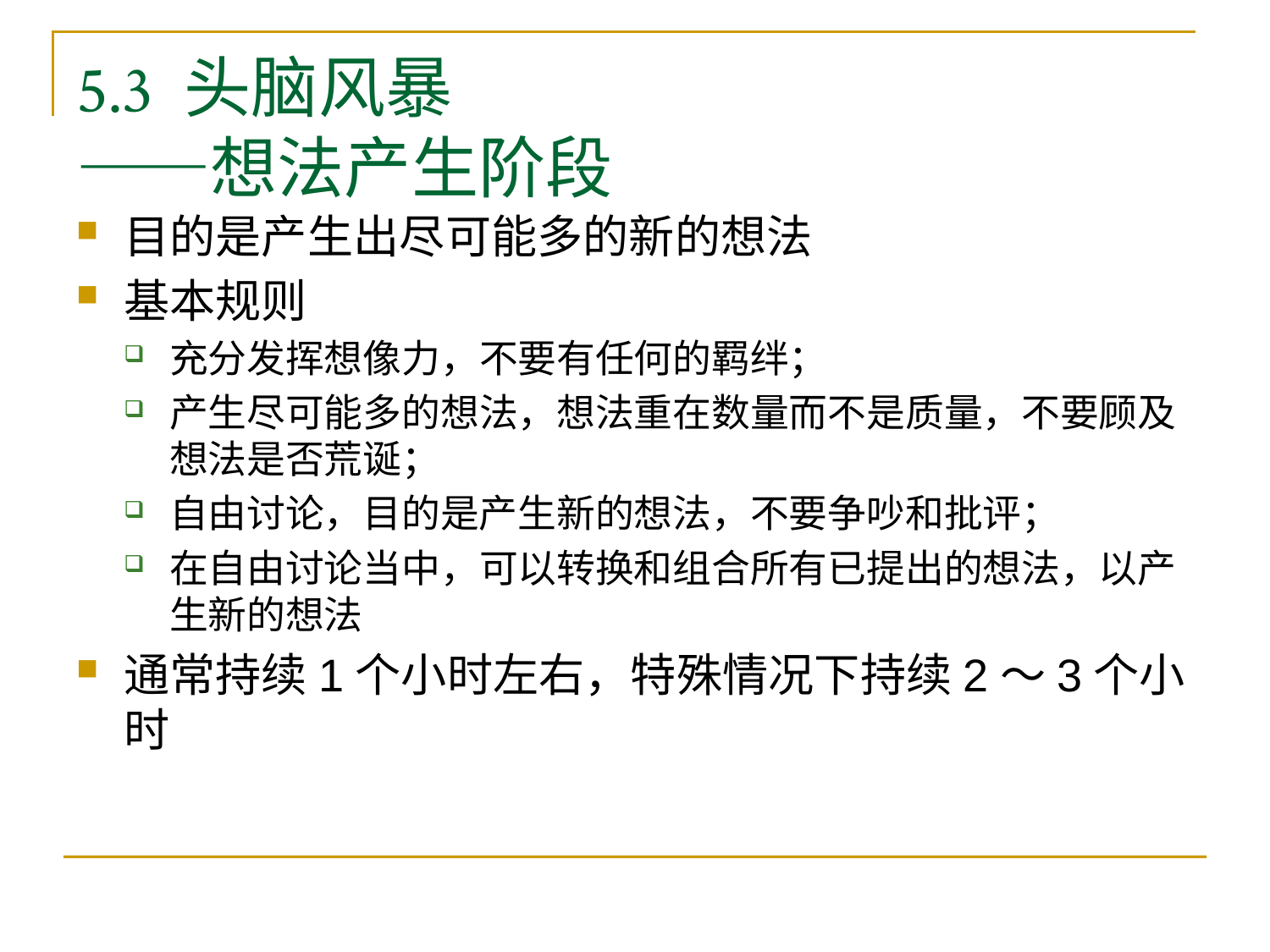

# 5.3 头脑风暴 ——想法产生阶段
目的是产生出尽可能多的新的想法
基本规则
充分发挥想像力，不要有任何的羁绊；
产生尽可能多的想法，想法重在数量而不是质量，不要顾及想法是否荒诞；
自由讨论，目的是产生新的想法，不要争吵和批评；
在自由讨论当中，可以转换和组合所有已提出的想法，以产生新的想法
通常持续1个小时左右，特殊情况下持续2～3个小时